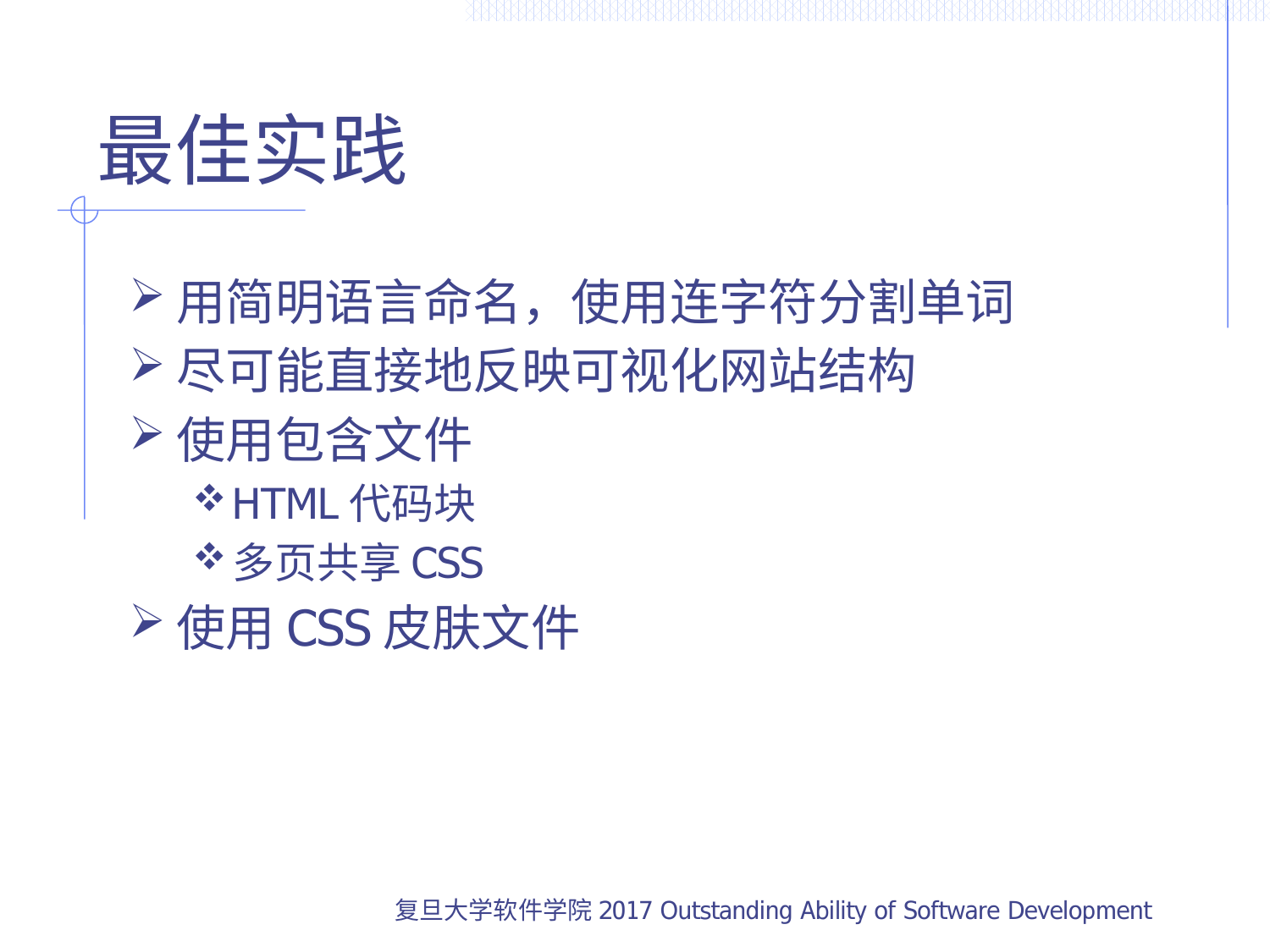

# 最佳实践
用简明语言命名，使用连字符分割单词
尽可能直接地反映可视化网站结构
使用包含文件
HTML代码块
多页共享CSS
使用CSS皮肤文件